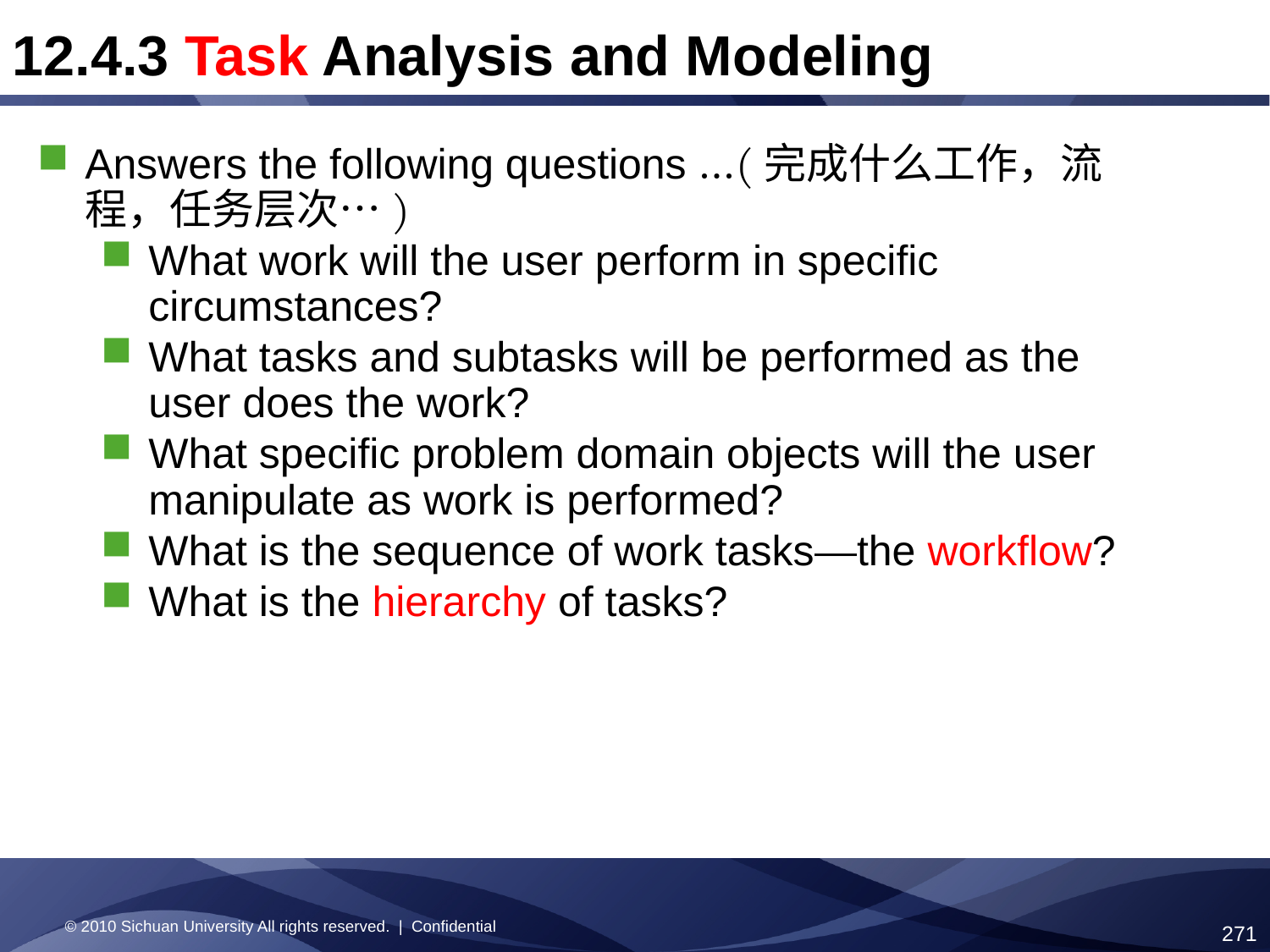

12.4.3 Task Analysis and Modeling
Answers the following questions …(完成什么工作，流程，任务层次…)
What work will the user perform in specific circumstances?
What tasks and subtasks will be performed as the user does the work?
What specific problem domain objects will the user manipulate as work is performed?
What is the sequence of work tasks—the workflow?
What is the hierarchy of tasks?
© 2010 Sichuan University All rights reserved.  |  Confidential
271